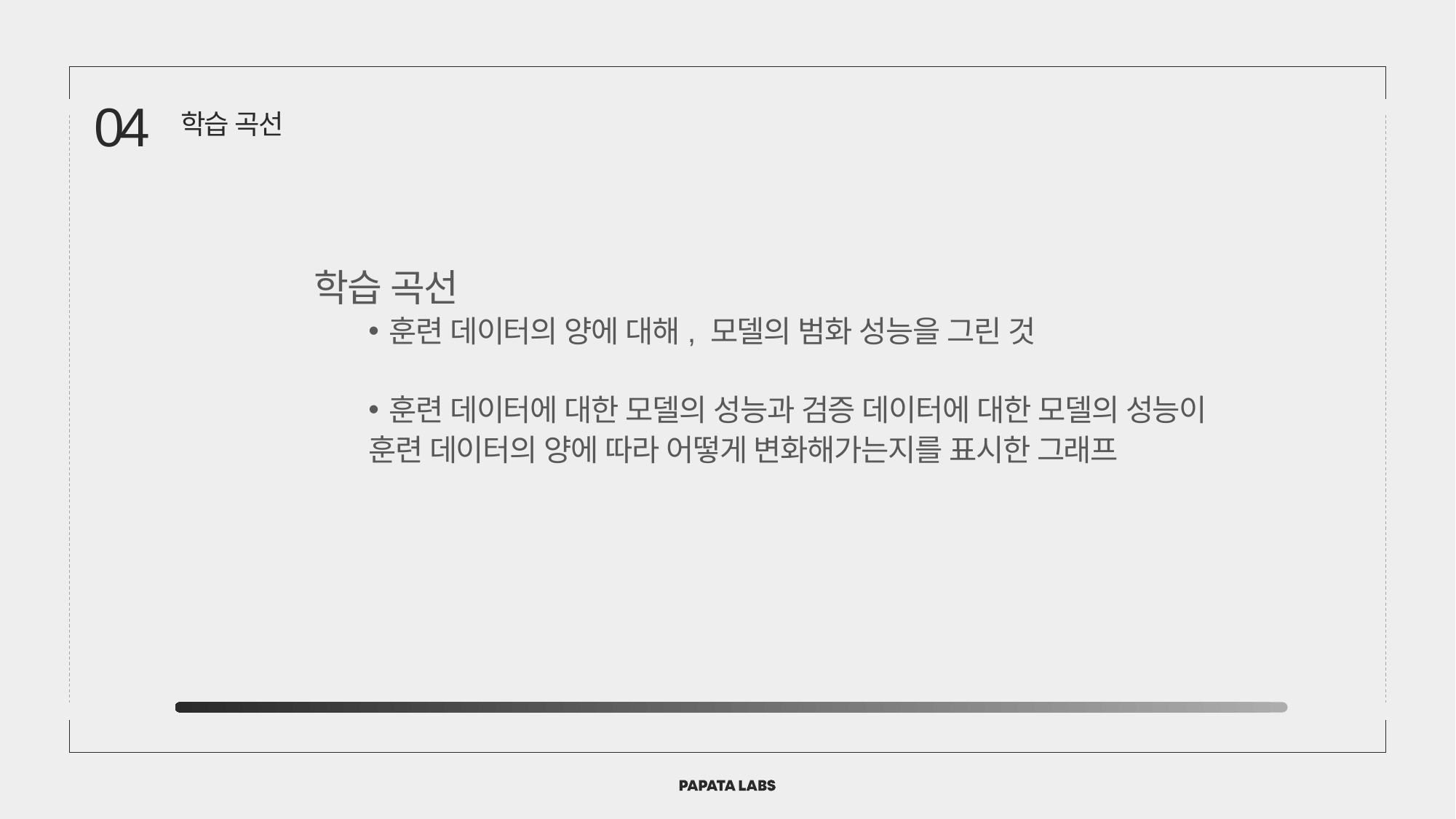

04
학습 곡선
학습 곡선
훈련 데이터의 양에 대해, 모델의 범화 성능을 그린 것

훈련 데이터에 대한 모델의 성능과 검증 데이터에 대한 모델의 성능이
훈련 데이터의 양에 따라 어떻게 변화해가는지를 표시한 그래프